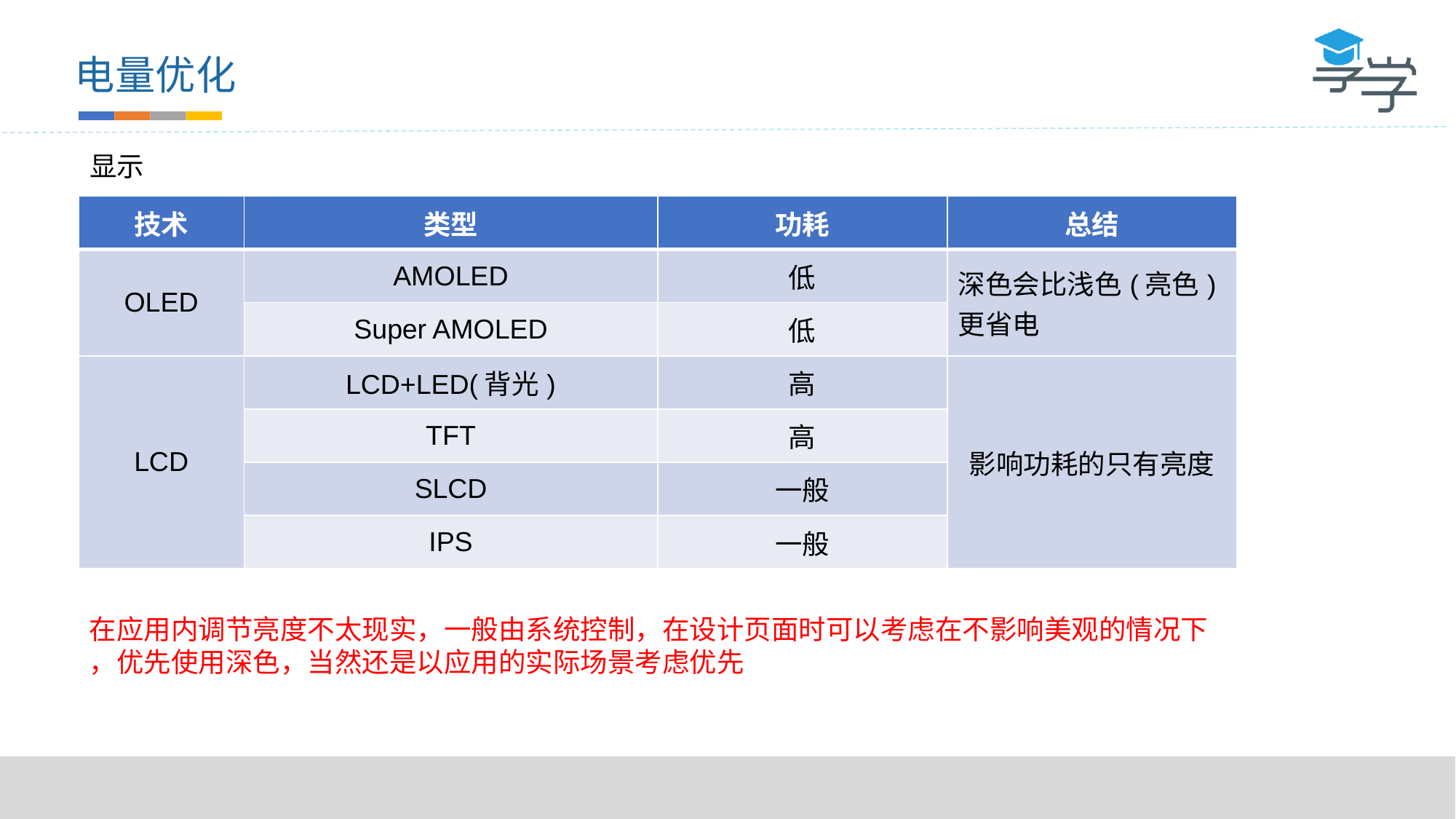

电量优化

显示
| 技术 | 类型 | 功耗 | 总结 |
| --- | --- | --- | --- |
| OLED | AMOLED | 低 | 深色会比浅色(亮色)更省电 |
|  | Super AMOLED | 低 |  |
| LCD | LCD+LED(背光) | 高 | 影响功耗的只有亮度 |
|  | TFT | 高 |  |
|  | SLCD | 一般 |  |
|  | IPS | 一般 |  |
在应用内调节亮度不太现实，一般由系统控制，在设计页面时可以考虑在不影响美观的情况下
，优先使用深色，当然还是以应用的实际场景考虑优先